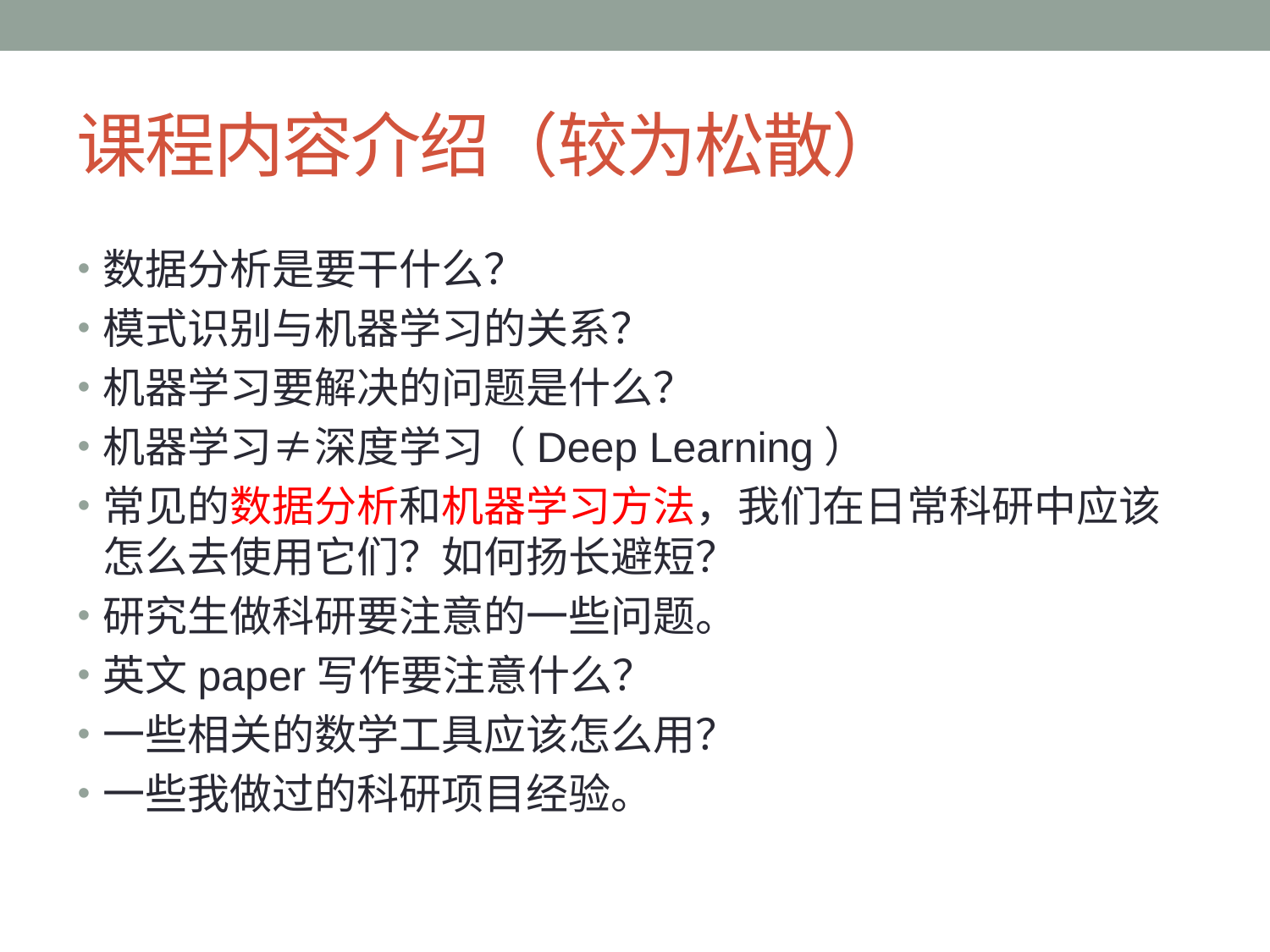

# 课程内容介绍（较为松散）
数据分析是要干什么？
模式识别与机器学习的关系？
机器学习要解决的问题是什么？
机器学习≠深度学习（Deep Learning）
常见的数据分析和机器学习方法，我们在日常科研中应该怎么去使用它们？如何扬长避短？
研究生做科研要注意的一些问题。
英文paper写作要注意什么？
一些相关的数学工具应该怎么用？
一些我做过的科研项目经验。